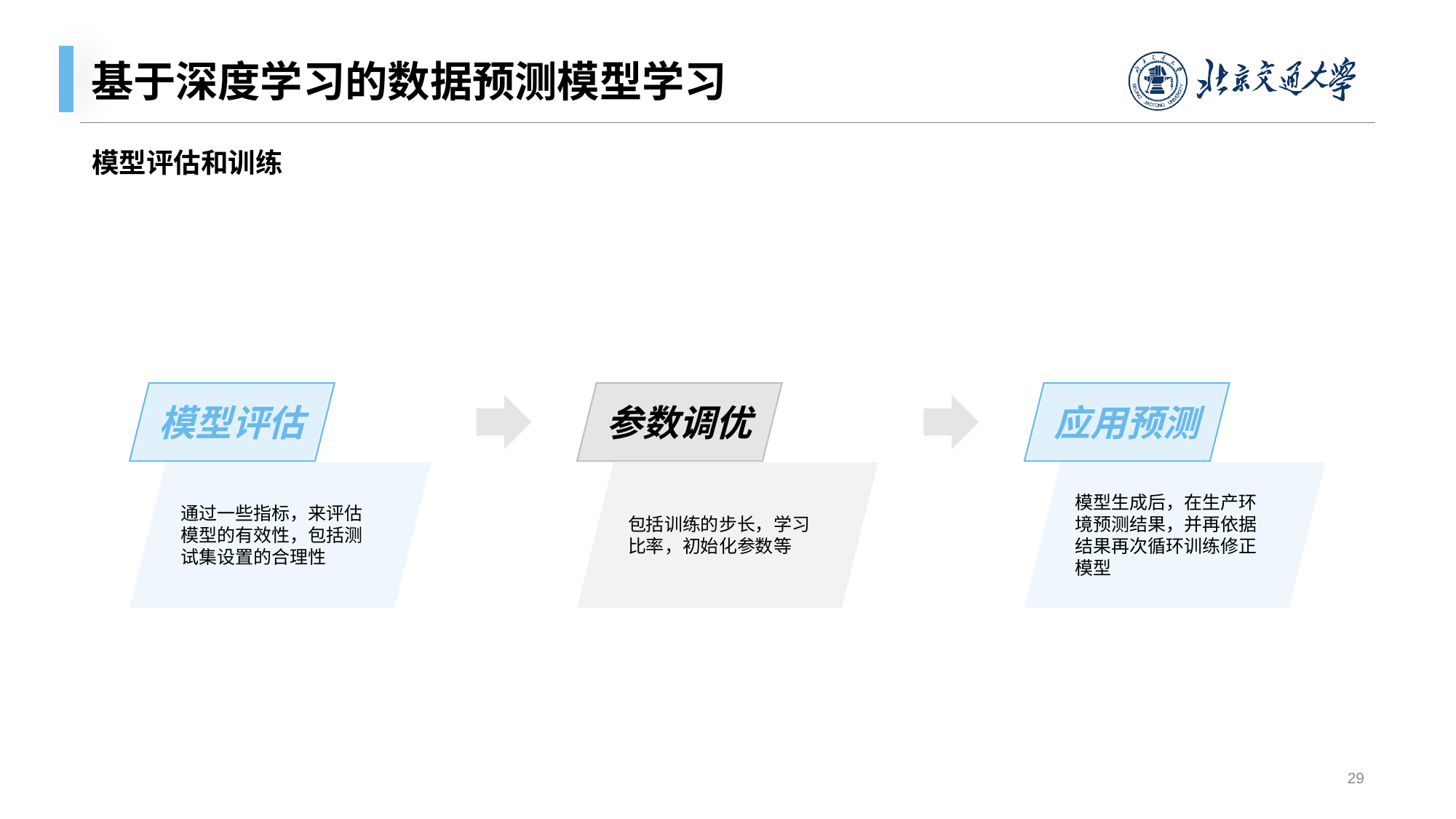

# 基于深度学习的数据预测模型学习
模型评估和训练
模型评估
参数调优
应用预测

通过一些指标，来评估模型的有效性，包括测试集设置的合理性
包括训练的步长，学习比率，初始化参数等
模型生成后，在生产环境预测结果，并再依据结果再次循环训练修正模型
29